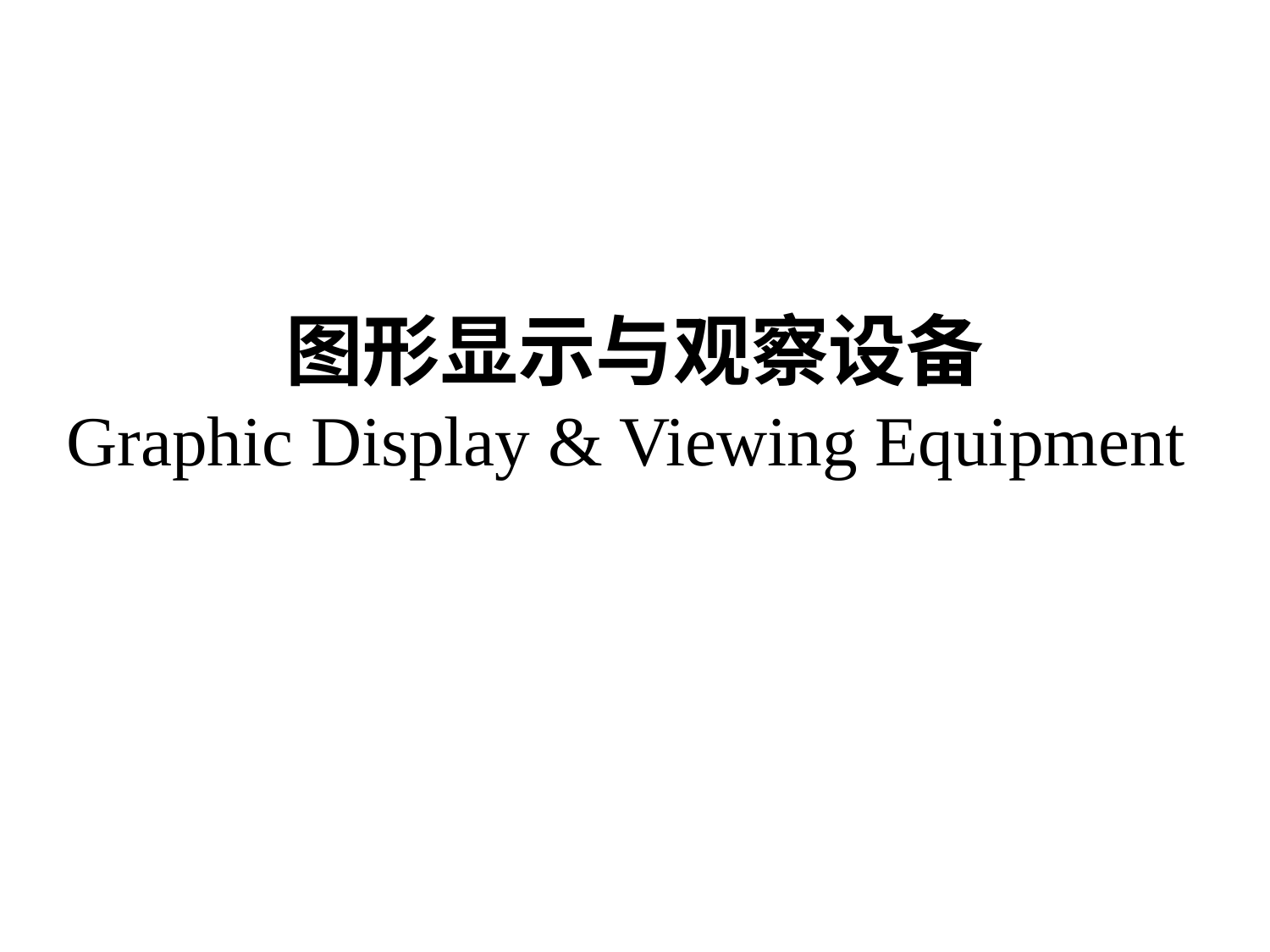

# 图形显示与观察设备 Graphic Display & Viewing Equipment